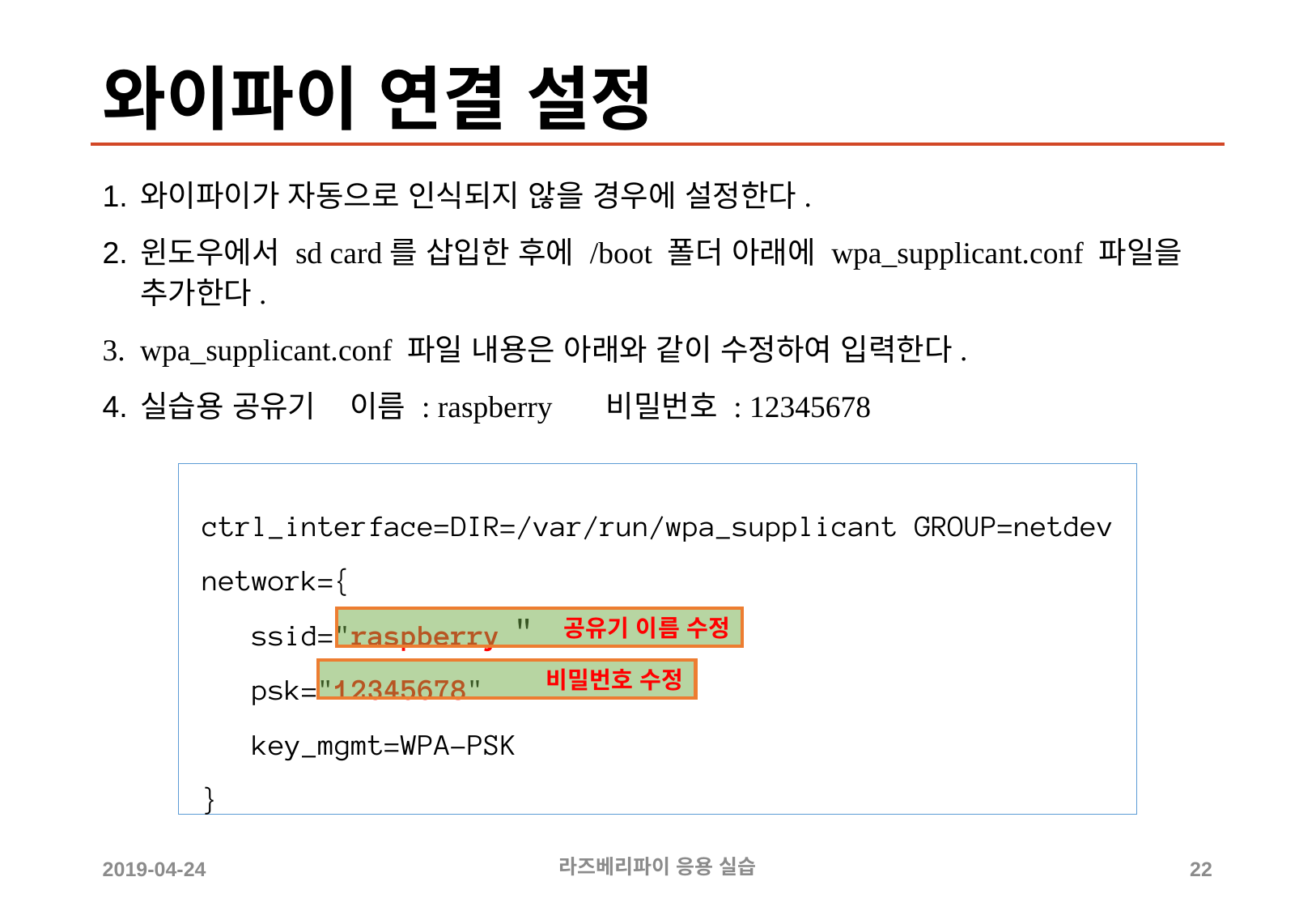

# 와이파이 연결 설정
와이파이가 자동으로 인식되지 않을 경우에 설정한다.
윈도우에서 sd card를 삽입한 후에 /boot 폴더 아래에 wpa_supplicant.conf 파일을 추가한다.
wpa_supplicant.conf 파일 내용은 아래와 같이 수정하여 입력한다.
실습용 공유기    이름 : raspberry      비밀번호 : 12345678

ctrl_interface=DIR=/var/run/wpa_supplicant GROUP=netdev
network={
   ssid="raspberry＂
   psk="12345678"
   key_mgmt=WPA-PSK
}
공유기 이름 수정
비밀번호 수정
2019-04-24
라즈베리파이 응용 실습
22